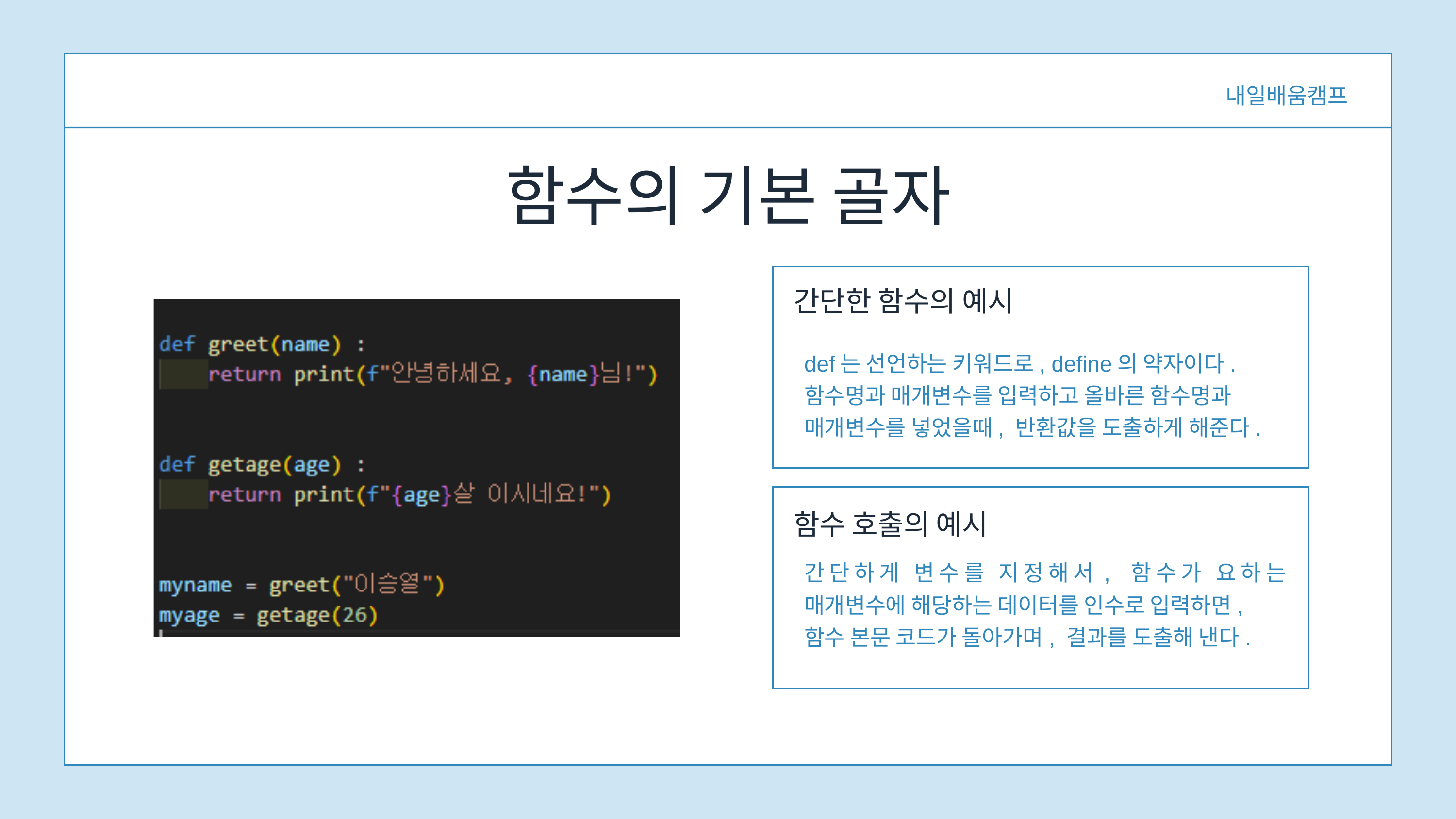

내일배움캠프

함수의 기본 골자

간단한 함수의 예시

def는 선언하는 키워드로, define의 약자이다.
함수명과 매개변수를 입력하고 올바른 함수명과
매개변수를 넣었을때, 반환값을 도출하게 해준다.

함수 호출의 예시
간단하게 변수를 지정해서, 함수가 요하는 매개변수에 해당하는 데이터를 인수로 입력하면,
함수 본문 코드가 돌아가며, 결과를 도출해 낸다.